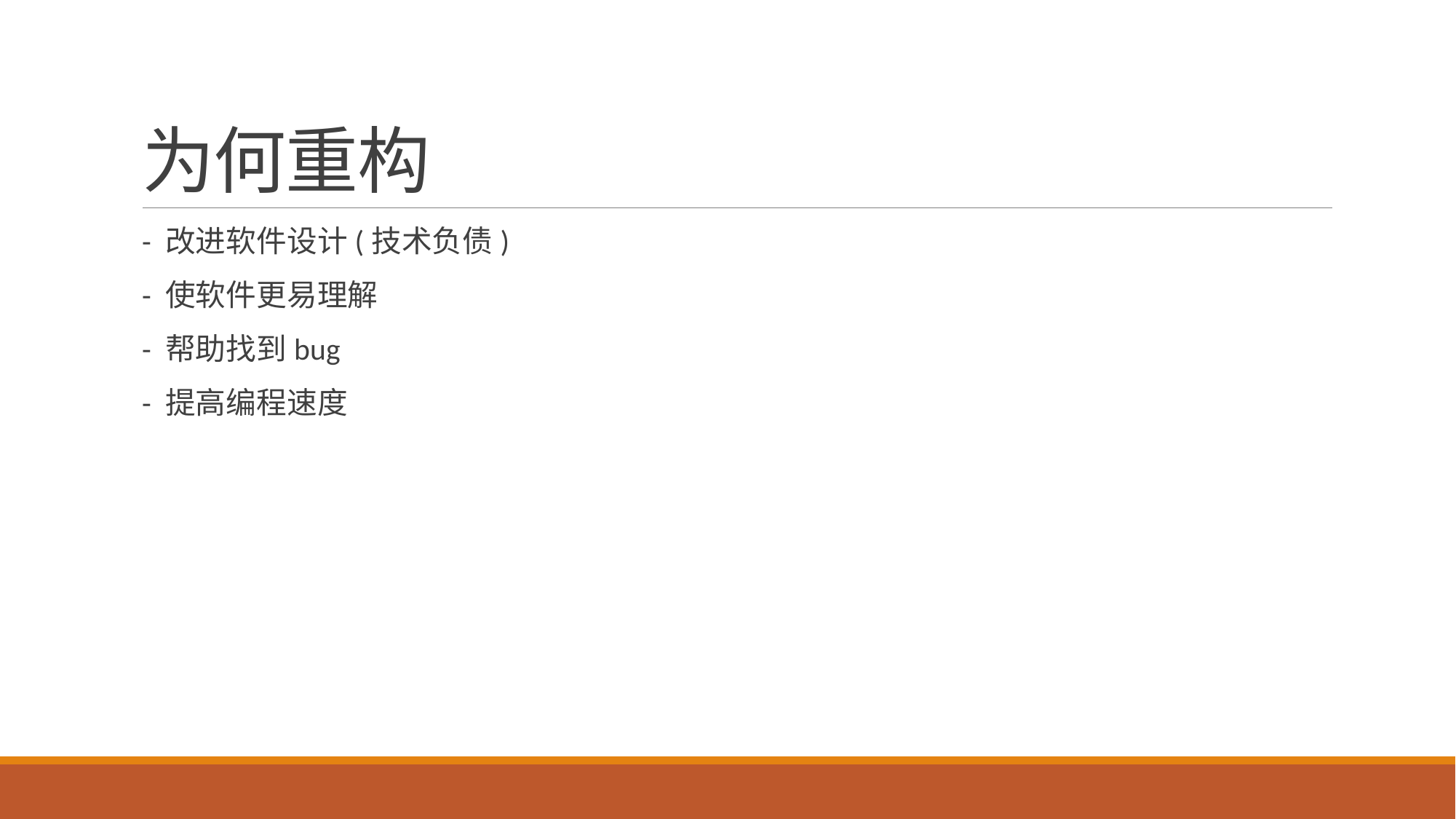

# 为何重构
- 改进软件设计(技术负债)
- 使软件更易理解
- 帮助找到bug
- 提高编程速度